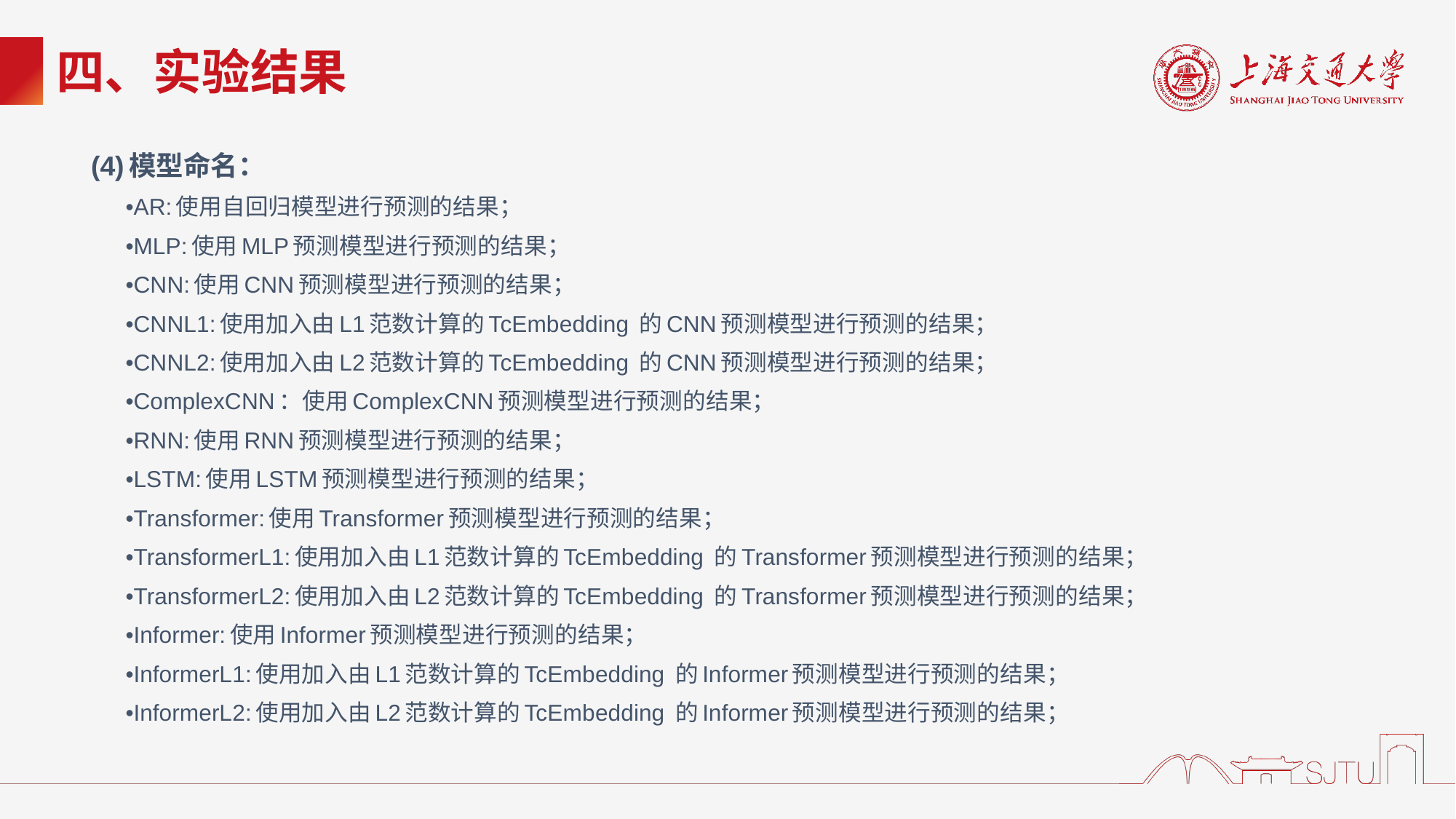

# 四、实验结果
(4)模型命名：
•AR:使用自回归模型进行预测的结果；
•MLP:使用MLP预测模型进行预测的结果；
•CNN:使用CNN预测模型进行预测的结果；
•CNNL1:使用加入由L1范数计算的TcEmbedding 的CNN预测模型进行预测的结果；
•CNNL2:使用加入由L2范数计算的TcEmbedding 的CNN预测模型进行预测的结果；
•ComplexCNN：使用ComplexCNN预测模型进行预测的结果；
•RNN:使用RNN预测模型进行预测的结果；
•LSTM:使用LSTM预测模型进行预测的结果；
•Transformer:使用Transformer预测模型进行预测的结果；
•TransformerL1:使用加入由L1范数计算的TcEmbedding 的Transformer预测模型进行预测的结果；
•TransformerL2:使用加入由L2范数计算的TcEmbedding 的Transformer预测模型进行预测的结果；
•Informer:使用Informer预测模型进行预测的结果；
•InformerL1:使用加入由L1范数计算的TcEmbedding 的Informer预测模型进行预测的结果；
•InformerL2:使用加入由L2范数计算的TcEmbedding 的Informer预测模型进行预测的结果；